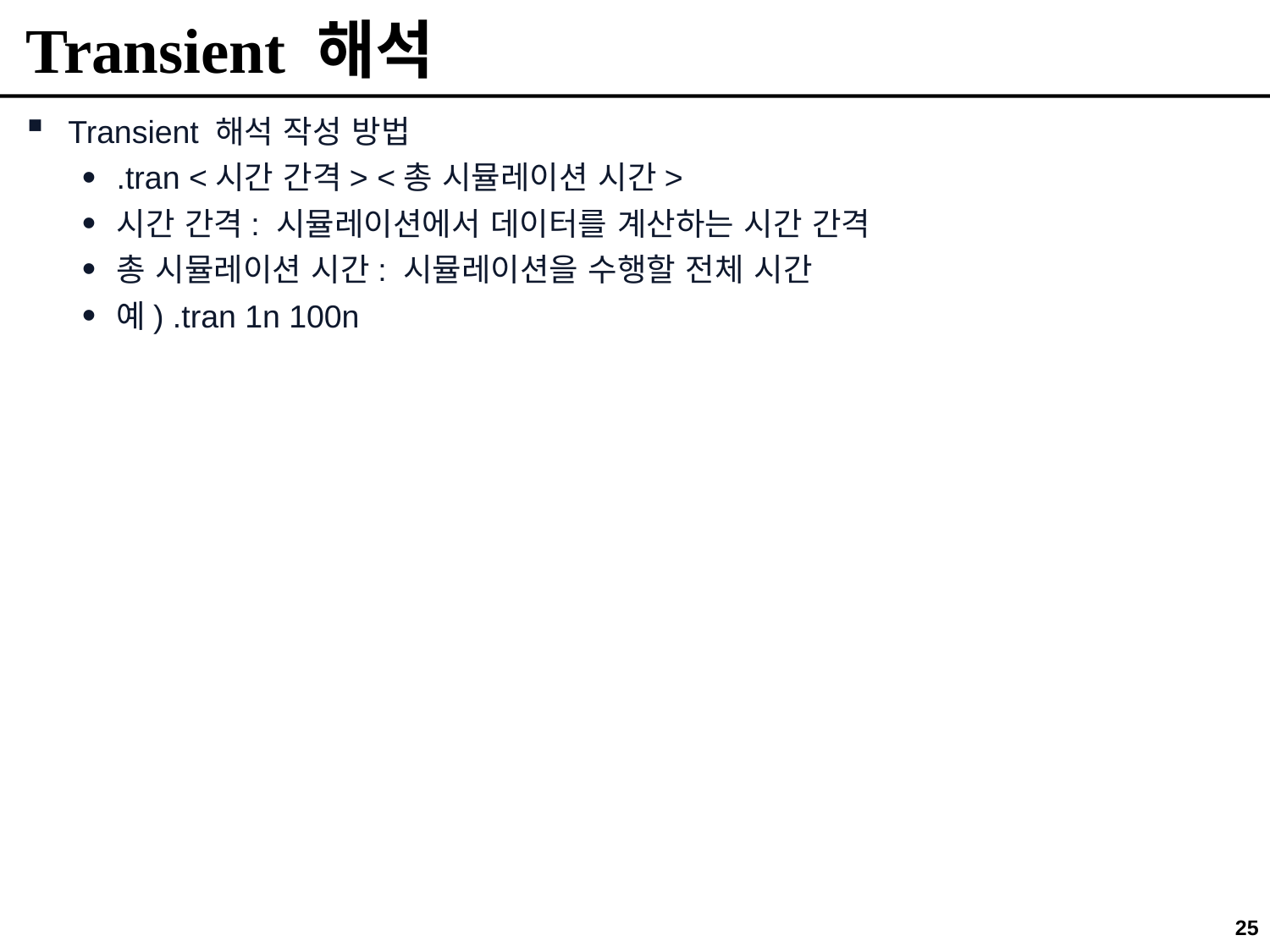

# Transient 해석
Transient 해석 작성 방법
.tran <시간 간격> <총 시뮬레이션 시간>
시간 간격: 시뮬레이션에서 데이터를 계산하는 시간 간격
총 시뮬레이션 시간: 시뮬레이션을 수행할 전체 시간
예) .tran 1n 100n